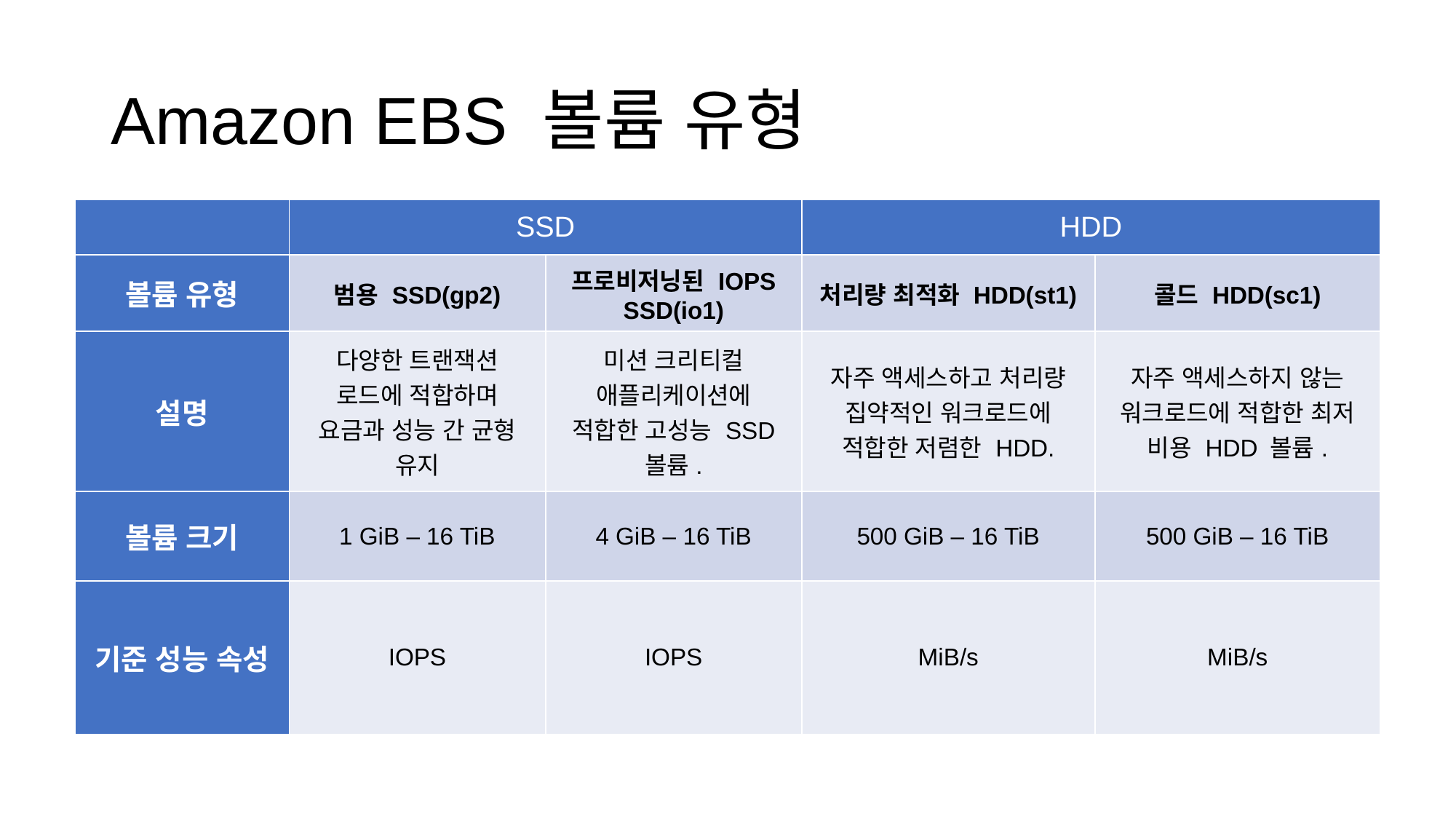

# Amazon EBS 볼륨 유형
|  | SSD |  | HDD |  |
| --- | --- | --- | --- | --- |
| 볼륨 유형 | 범용 SSD(gp2) | 프로비저닝된 IOPS SSD(io1) | 처리량 최적화 HDD(st1) | 콜드 HDD(sc1) |
| 설명 | 다양한 트랜잭션 로드에 적합하며 요금과 성능 간 균형 유지 | 미션 크리티컬 애플리케이션에 적합한 고성능 SSD 볼륨. | 자주 액세스하고 처리량 집약적인 워크로드에 적합한 저렴한 HDD. | 자주 액세스하지 않는 워크로드에 적합한 최저 비용 HDD 볼륨. |
| 볼륨 크기 | 1 GiB – 16 TiB | 4 GiB – 16 TiB | 500 GiB – 16 TiB | 500 GiB – 16 TiB |
| 기준 성능 속성 | IOPS | IOPS | MiB/s | MiB/s |